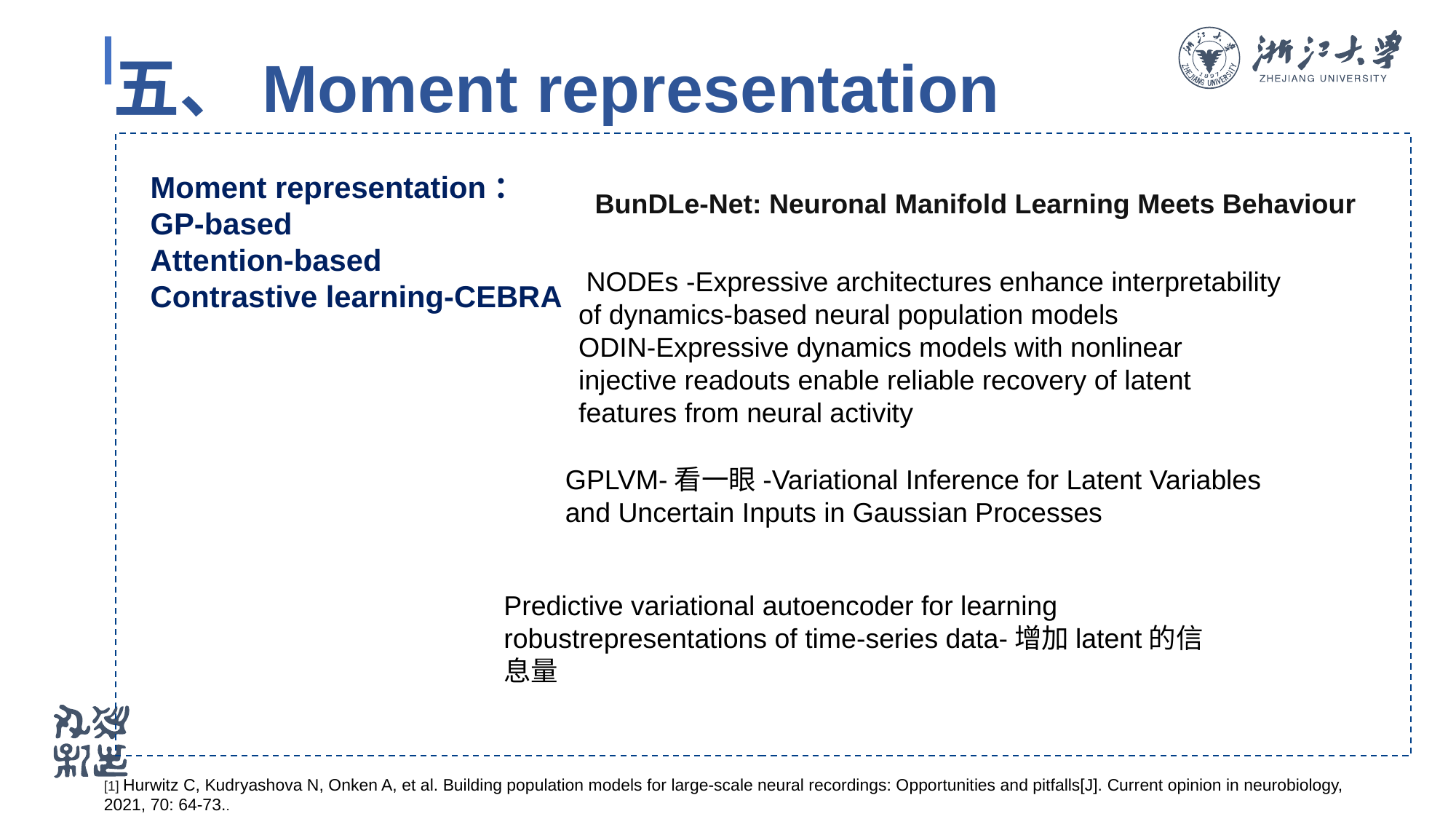

五、Moment representation

Moment representation：
GP-based
Attention-based
Contrastive learning-CEBRA

BunDLe-Net: Neuronal Manifold Learning Meets Behaviour
 NODEs -Expressive architectures enhance interpretability of dynamics-based neural population models
ODIN-Expressive dynamics models with nonlinear injective readouts enable reliable recovery of latent features from neural activity

GPLVM-看一眼-Variational Inference for Latent Variables and Uncertain Inputs in Gaussian Processes

Predictive variational autoencoder for learning robustrepresentations of time-series data-增加latent的信息量
[1] Hurwitz C, Kudryashova N, Onken A, et al. Building population models for large-scale neural recordings: Opportunities and pitfalls[J]. Current opinion in neurobiology, 2021, 70: 64-73..